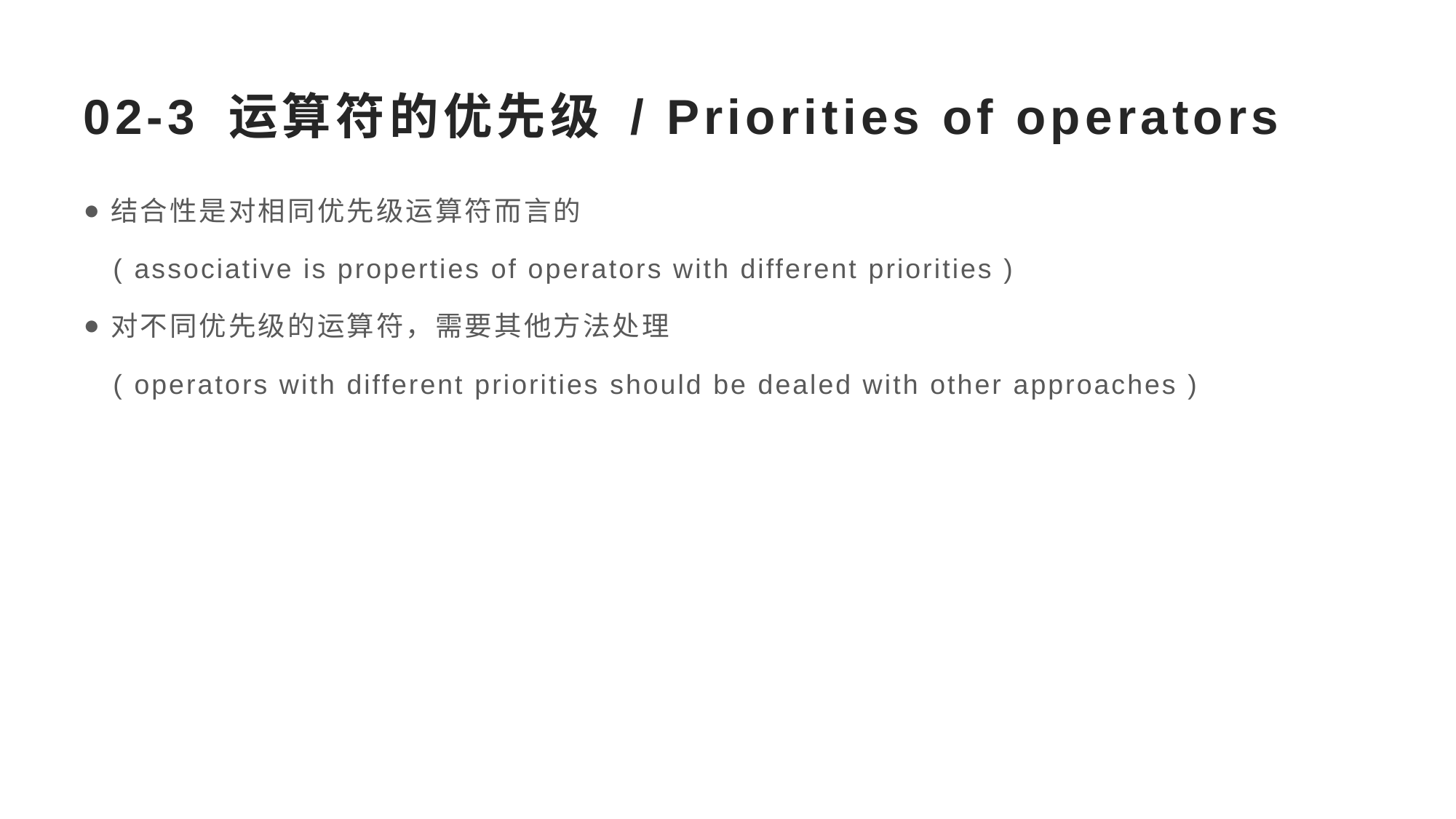

# 02-3 运算符的优先级 / Priorities of operators
结合性是对相同优先级运算符而言的
   ( associative is properties of operators with different priorities )
对不同优先级的运算符，需要其他方法处理
   ( operators with different priorities should be dealed with other approaches )
25